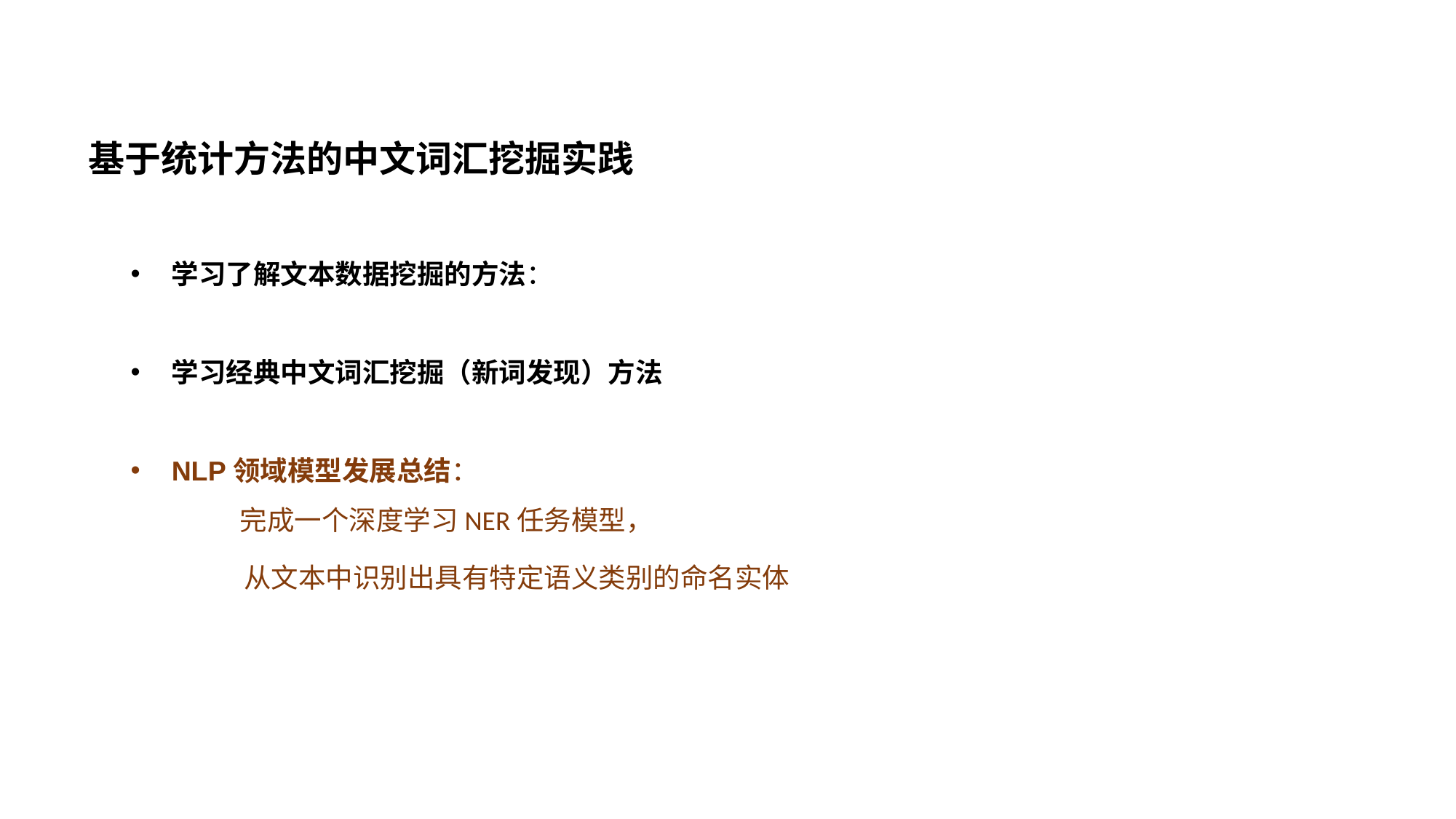

基于统计方法的中文词汇挖掘实践

学习了解文本数据挖掘的方法：

学习经典中文词汇挖掘（新词发现）方法

NLP领域模型发展总结：
	完成一个深度学习NER任务模型，

从文本中识别出具有特定语义类别的命名实体